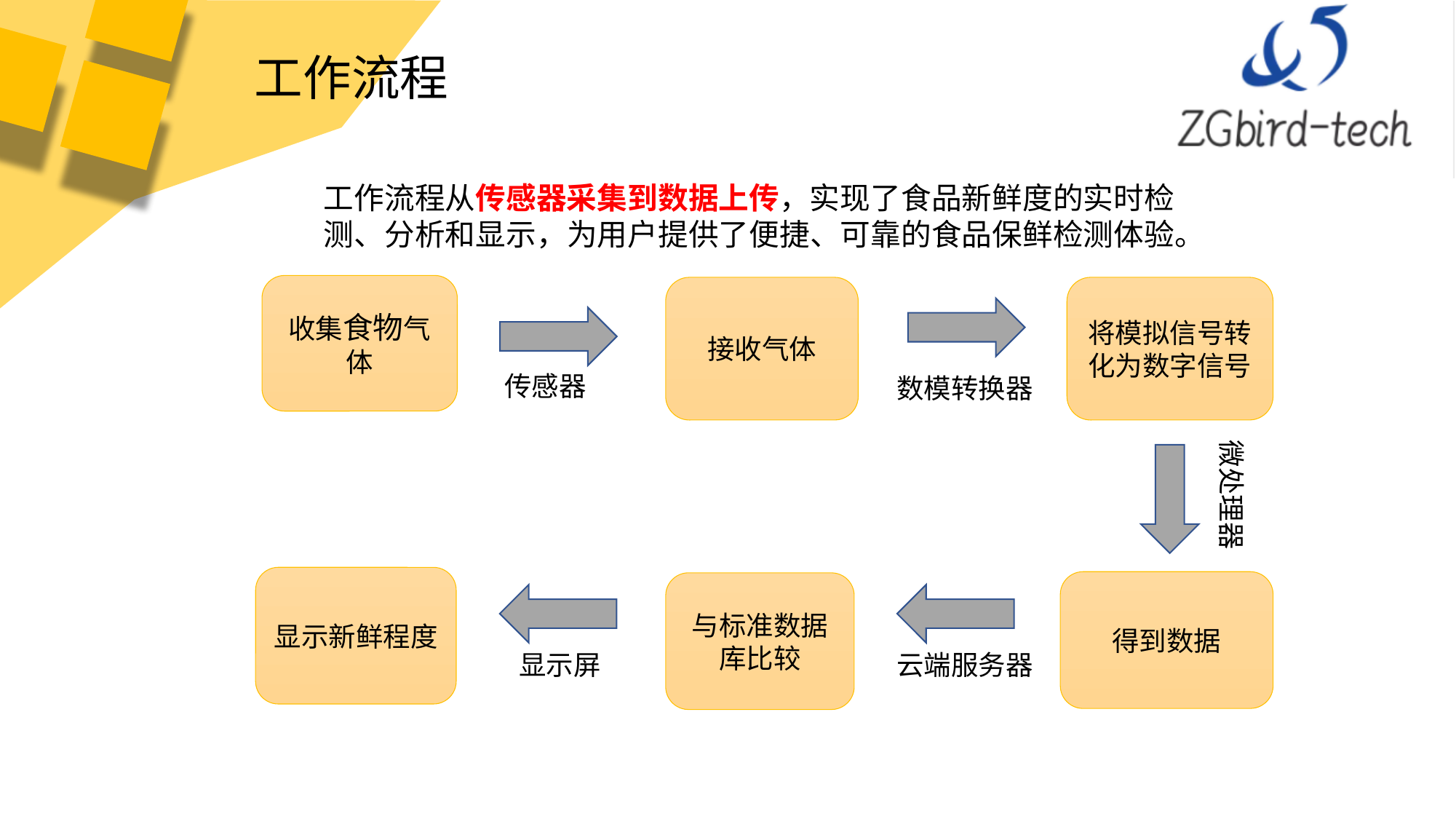

工作流程
工作流程从传感器采集到数据上传，实现了食品新鲜度的实时检测、分析和显示，为用户提供了便捷、可靠的食品保鲜检测体验。
收集食物气体
接收气体
将模拟信号转化为数字信号

传感器
数模转换器
微处理器

显示新鲜程度
得到数据
与标准数据库比较

显示屏
云端服务器